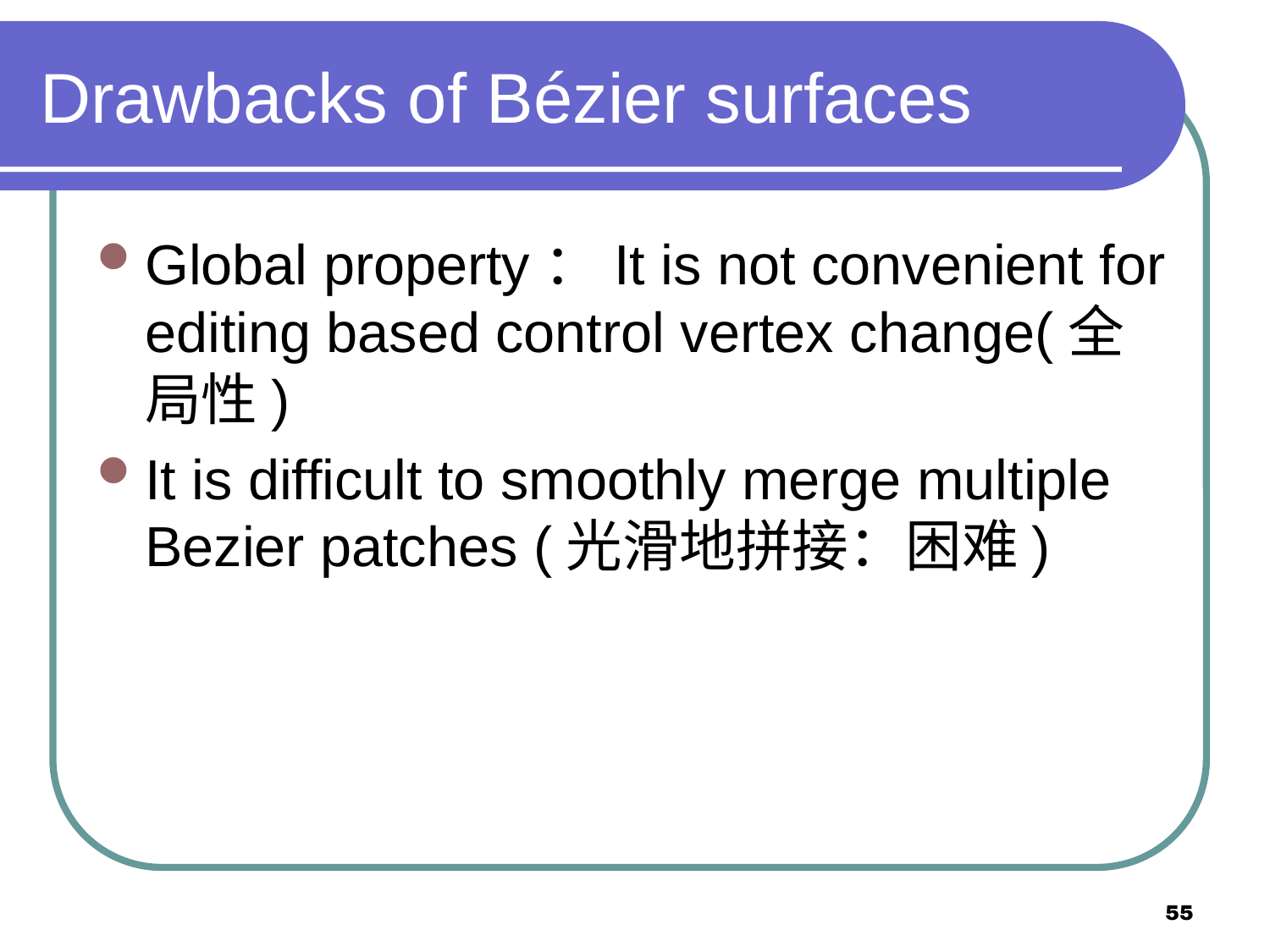

# Drawbacks of Bézier surfaces
Global property：It is not convenient for editing based control vertex change(全局性)
It is difficult to smoothly merge multiple Bezier patches (光滑地拼接：困难)
55